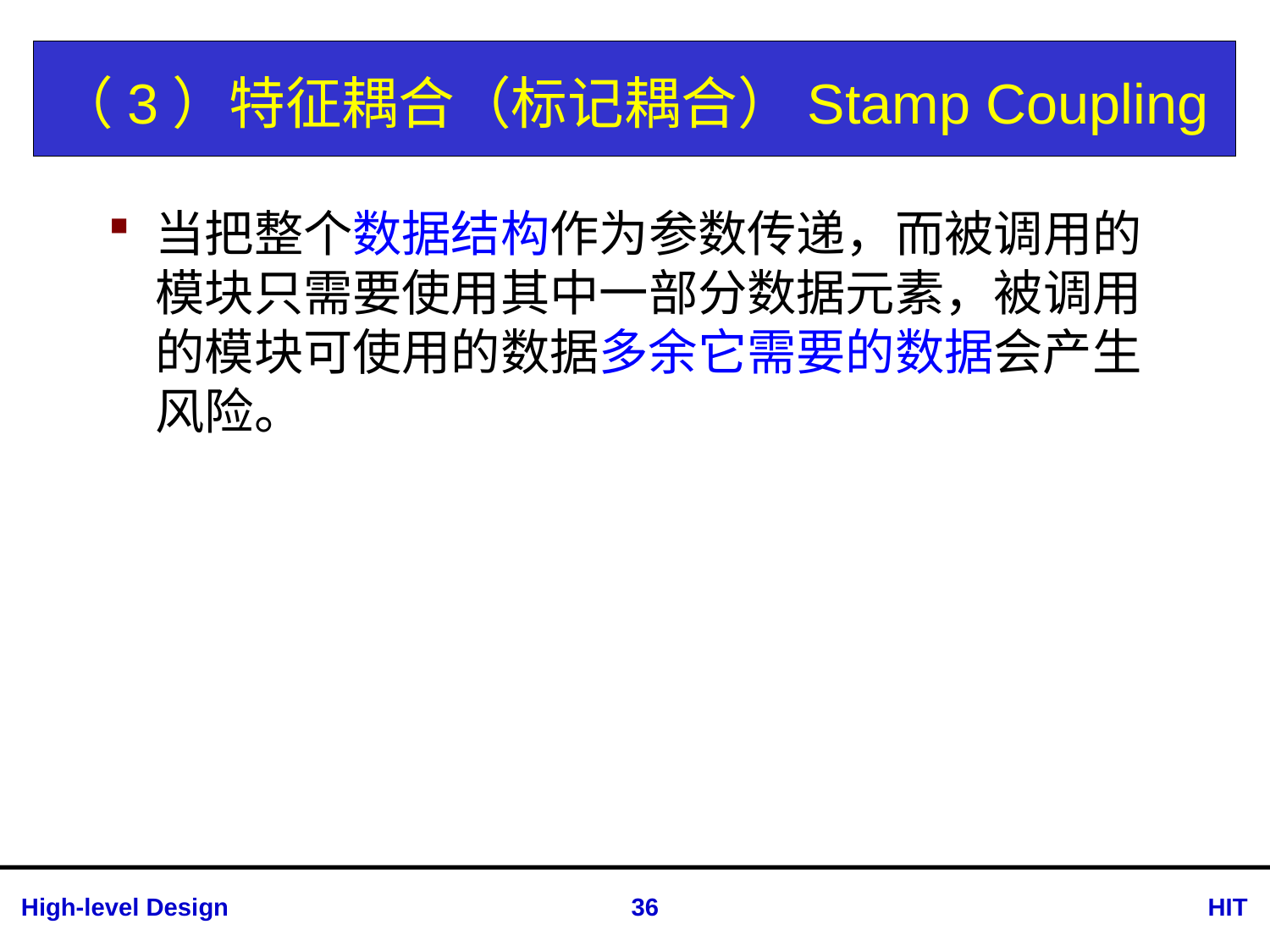

# （3）特征耦合（标记耦合）Stamp Coupling
当把整个数据结构作为参数传递，而被调用的模块只需要使用其中一部分数据元素，被调用的模块可使用的数据多余它需要的数据会产生风险。